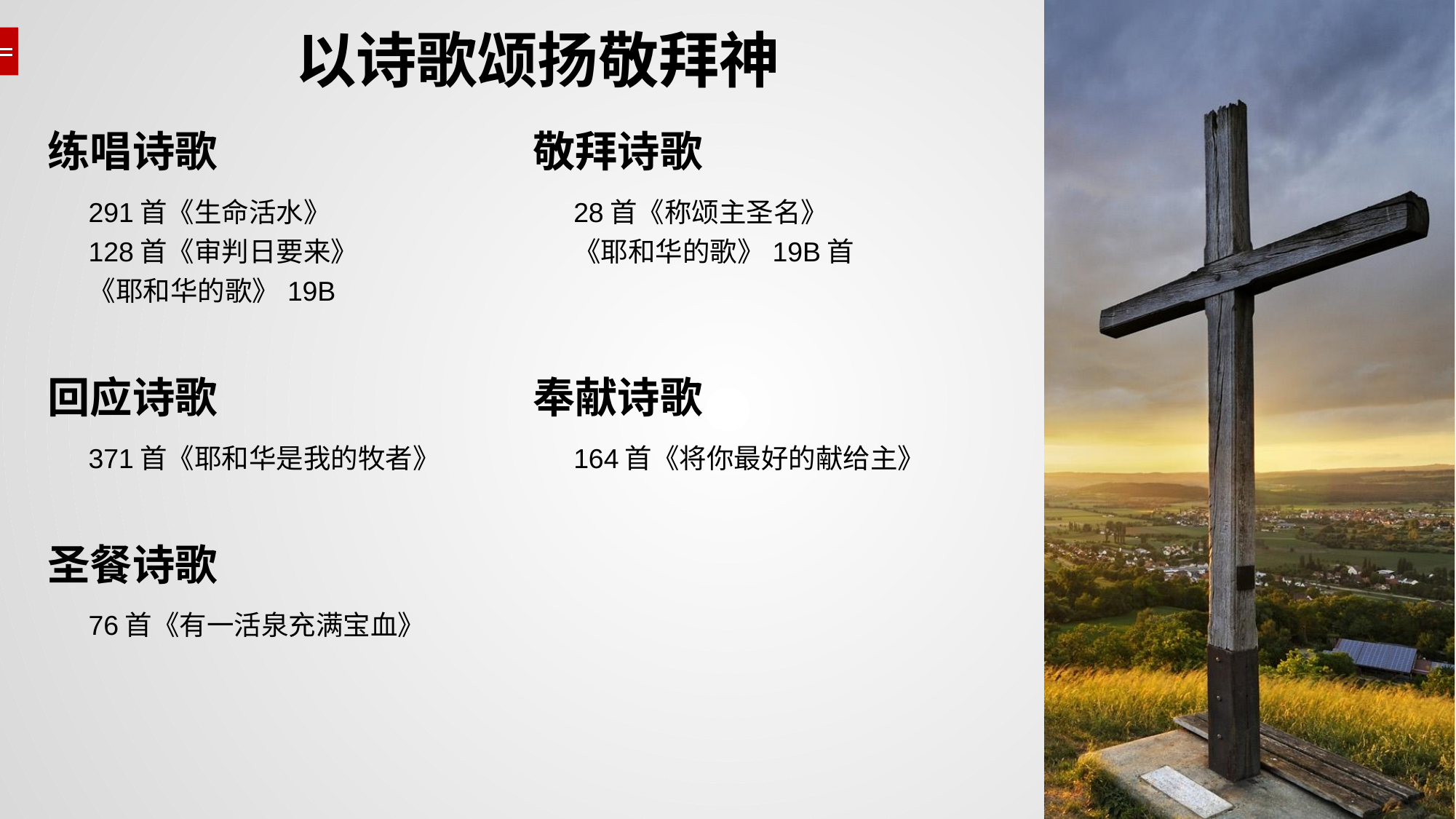

| 练唱诗歌 | 敬拜诗歌 |
| --- | --- |
| 291首《生命活水》 128首《审判日要来》 《耶和华的歌》19B | 28首《称颂主圣名》 《耶和华的歌》19B首 |
| 回应诗歌 | 奉献诗歌 |
| 371首《耶和华是我的牧者》 | 164首《将你最好的献给主》 |
| 圣餐诗歌 |  |
| 76首《有一活泉充满宝血》 |  |